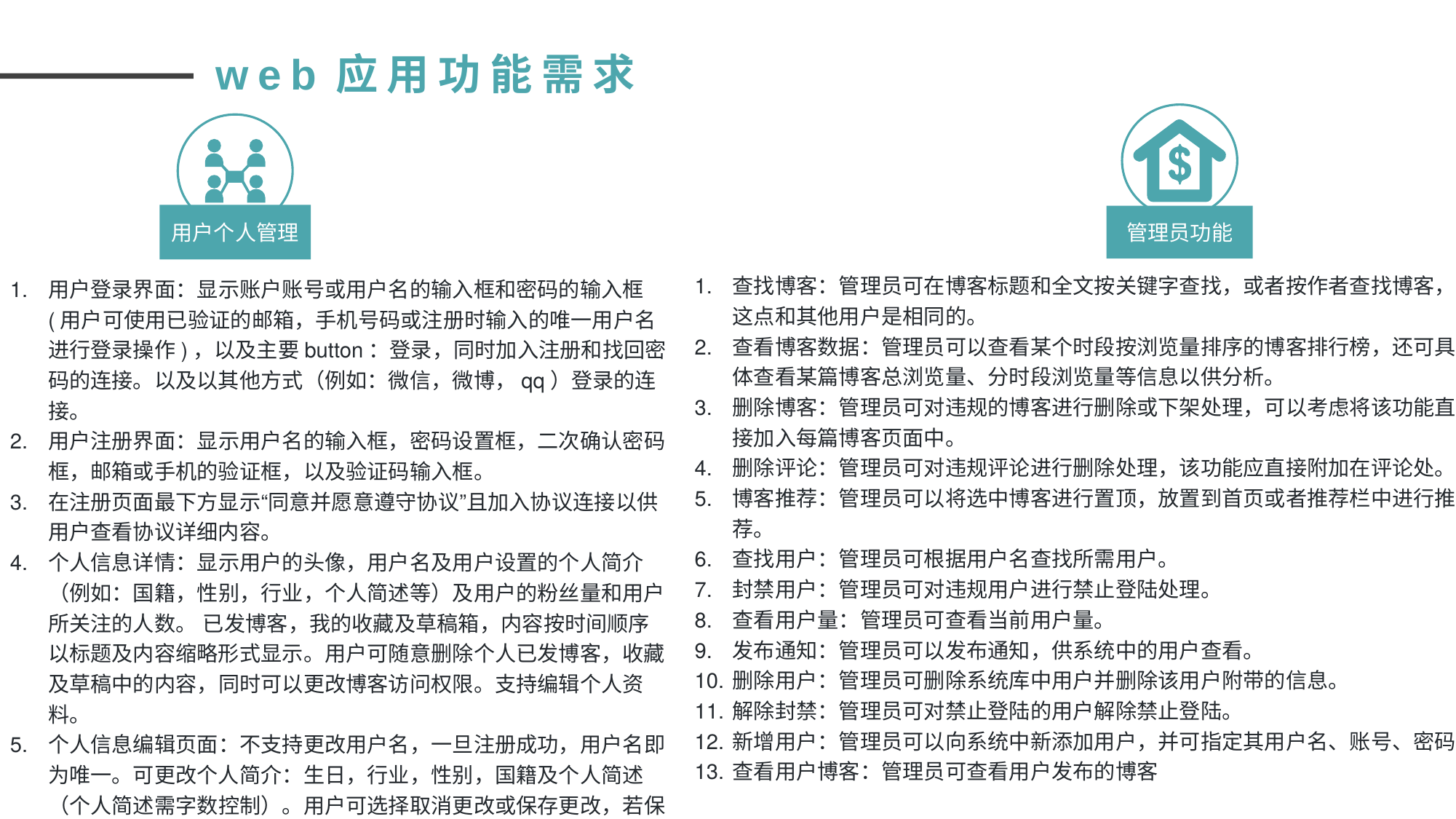

web应用功能需求

用户个人管理

管理员功能

查找博客：管理员可在博客标题和全文按关键字查找，或者按作者查找博客，这点和其他用户是相同的。
查看博客数据：管理员可以查看某个时段按浏览量排序的博客排行榜，还可具体查看某篇博客总浏览量、分时段浏览量等信息以供分析。
删除博客：管理员可对违规的博客进行删除或下架处理，可以考虑将该功能直接加入每篇博客页面中。
删除评论：管理员可对违规评论进行删除处理，该功能应直接附加在评论处。
博客推荐：管理员可以将选中博客进行置顶，放置到首页或者推荐栏中进行推荐。
查找用户：管理员可根据用户名查找所需用户。
封禁用户：管理员可对违规用户进行禁止登陆处理。
查看用户量：管理员可查看当前用户量。
发布通知：管理员可以发布通知，供系统中的用户查看。
删除用户：管理员可删除系统库中用户并删除该用户附带的信息。
解除封禁：管理员可对禁止登陆的用户解除禁止登陆。
新增用户：管理员可以向系统中新添加用户，并可指定其用户名、账号、密码
查看用户博客：管理员可查看用户发布的博客

用户登录界面：显示账户账号或用户名的输入框和密码的输入框(用户可使用已验证的邮箱，手机号码或注册时输入的唯一用户名进行登录操作)，以及主要button：登录，同时加入注册和找回密码的连接。以及以其他方式（例如：微信，微博，qq）登录的连接。
用户注册界面：显示用户名的输入框，密码设置框，二次确认密码框，邮箱或手机的验证框，以及验证码输入框。
在注册页面最下方显示“同意并愿意遵守协议”且加入协议连接以供用户查看协议详细内容。
个人信息详情：显示用户的头像，用户名及用户设置的个人简介（例如：国籍，性别，行业，个人简述等）及用户的粉丝量和用户所关注的人数。 已发博客，我的收藏及草稿箱，内容按时间顺序以标题及内容缩略形式显示。用户可随意删除个人已发博客，收藏及草稿中的内容，同时可以更改博客访问权限。支持编辑个人资料。
个人信息编辑页面：不支持更改用户名，一旦注册成功，用户名即为唯一。可更改个人简介：生日，行业，性别，国籍及个人简述（个人简述需字数控制）。用户可选择取消更改或保存更改，若保存更改，个人信息页面显示将自动刷新为新更改的个人信息。